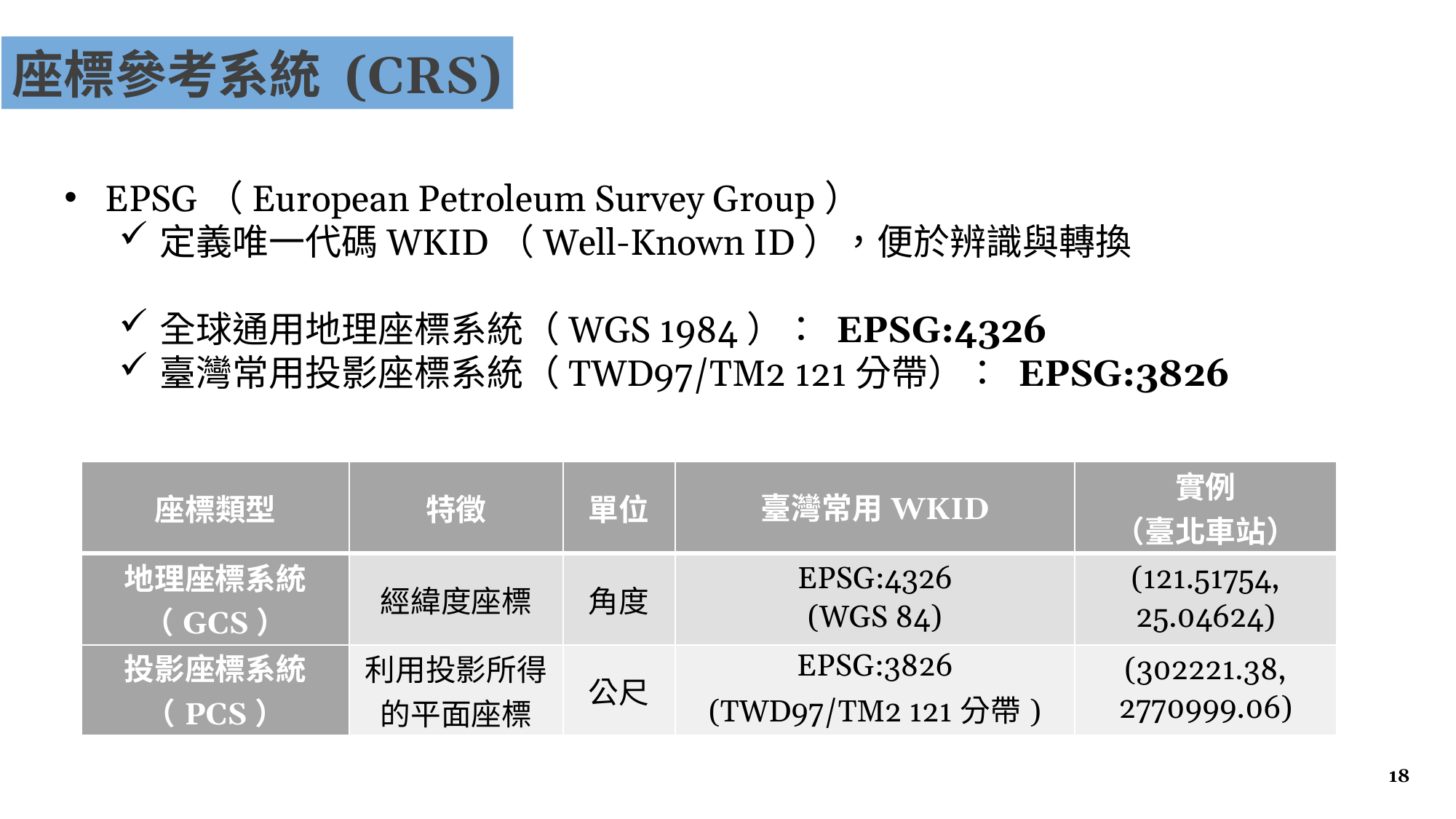

座標參考系統 (CRS)
EPSG（European Petroleum Survey Group）
定義唯一代碼WKID（Well-Known ID），便於辨識與轉換

全球通用地理座標系統（WGS 1984）： EPSG:4326
臺灣常用投影座標系統（TWD97/TM2 121分帶）： EPSG:3826
| 座標類型 | 特徵 | 單位 | 臺灣常用WKID | 實例 （臺北車站） |
| --- | --- | --- | --- | --- |
| 地理座標系統 （GCS） | 經緯度座標 | 角度 | EPSG:4326 (WGS 84) | (121.51754, 25.04624) |
| 投影座標系統 （PCS） | 利用投影所得的平面座標 | 公尺 | EPSG:3826 (TWD97/TM2 121分帶) | (302221.38, 2770999.06) |
18